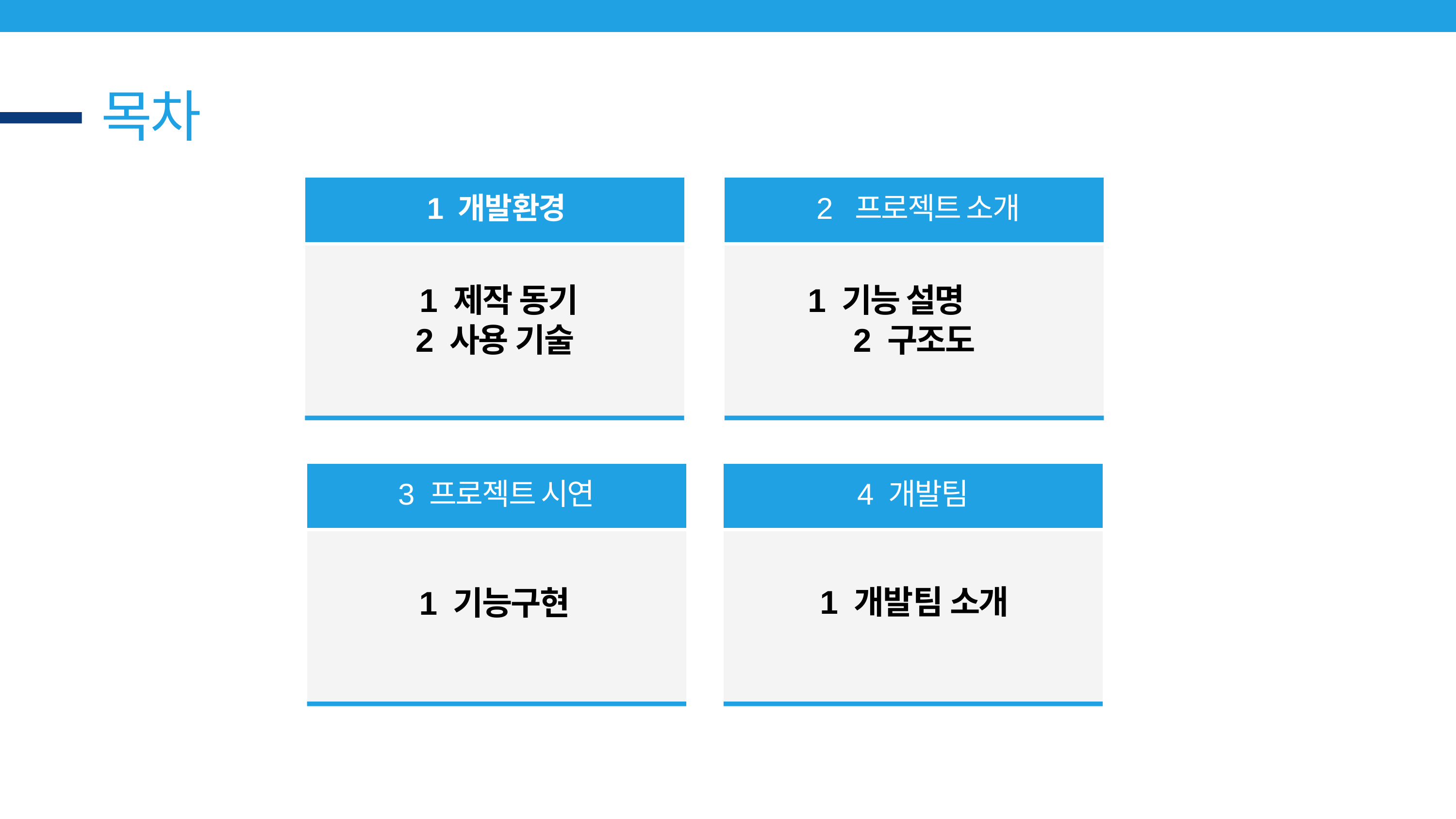

목차

1 개발환경
 2  프로젝트 소개
1 제작 동기
2 사용 기술
1 기능 설명
2 구조도

3 프로젝트 시연
4 개발팀
1 개발팀 소개
1 기능구현